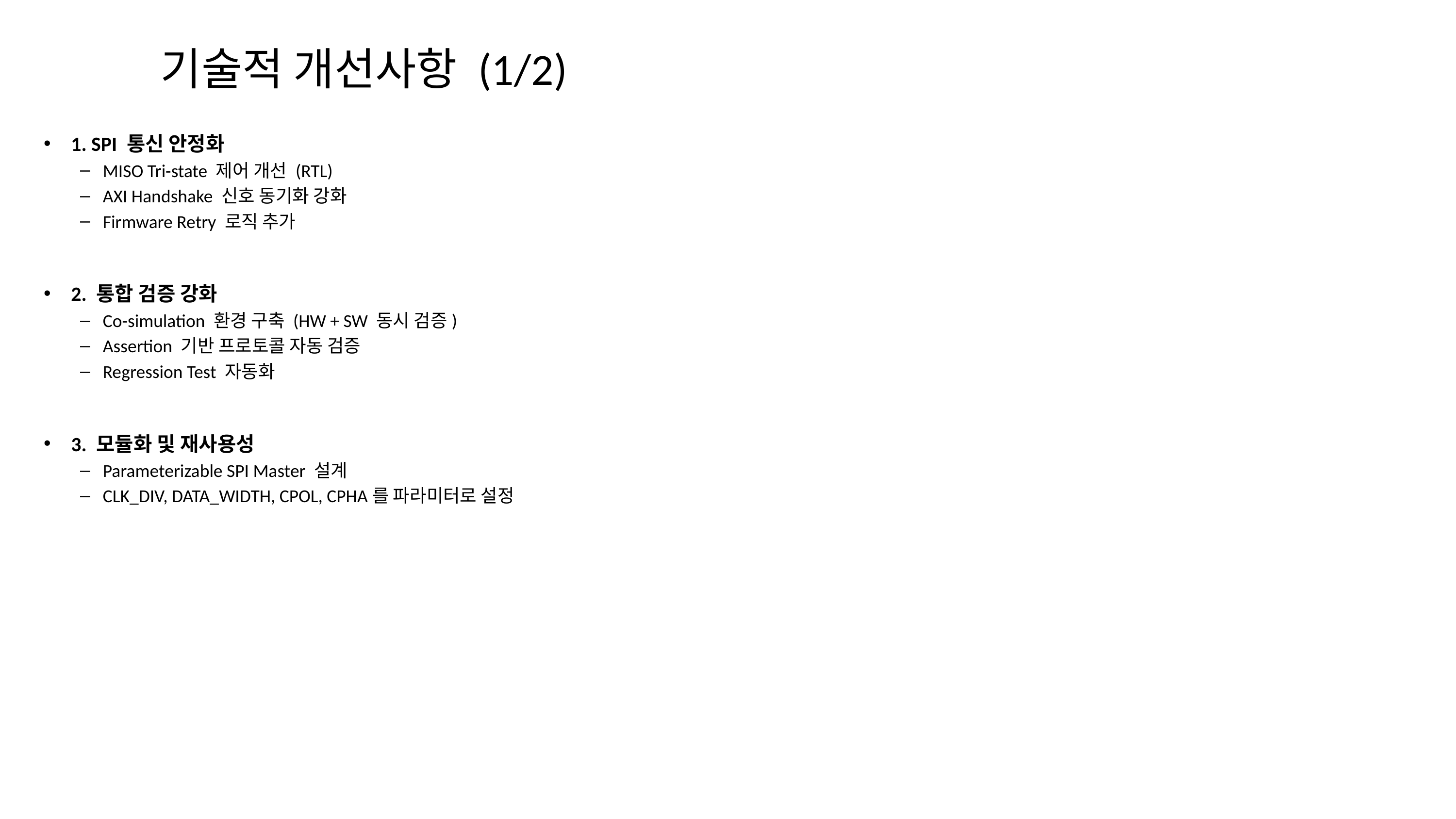

# 기술적 개선사항 (1/2)
1. SPI 통신 안정화
MISO Tri-state 제어 개선 (RTL)
AXI Handshake 신호 동기화 강화
Firmware Retry 로직 추가

2. 통합 검증 강화
Co-simulation 환경 구축 (HW + SW 동시 검증)
Assertion 기반 프로토콜 자동 검증
Regression Test 자동화

3. 모듈화 및 재사용성
Parameterizable SPI Master 설계
CLK_DIV, DATA_WIDTH, CPOL, CPHA를 파라미터로 설정